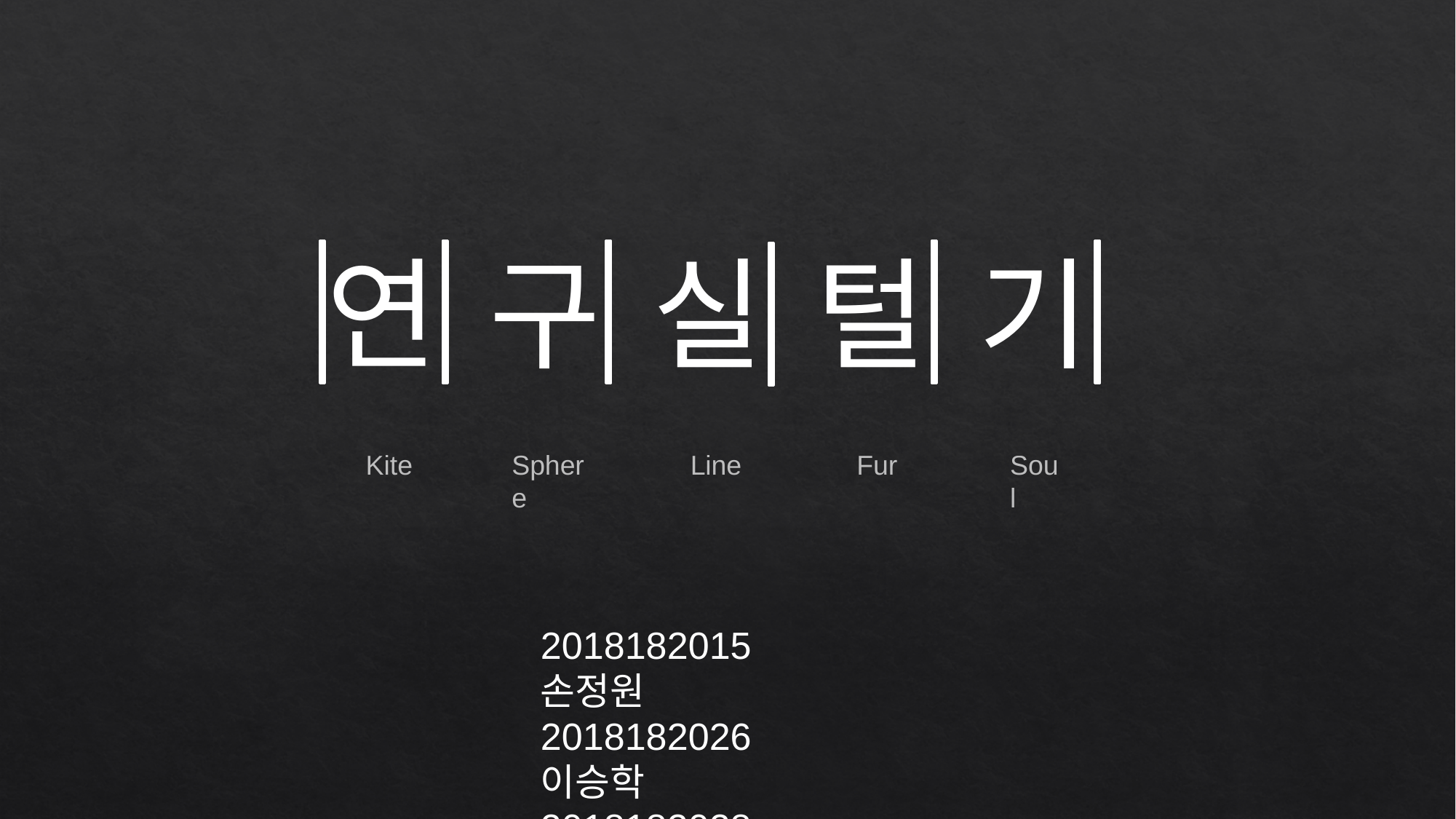

털
기
연
구
실

Kite
Sphere
Line
Fur
Soul
2018182015      손정원
2018182026      이승학
2018182028      이윤기